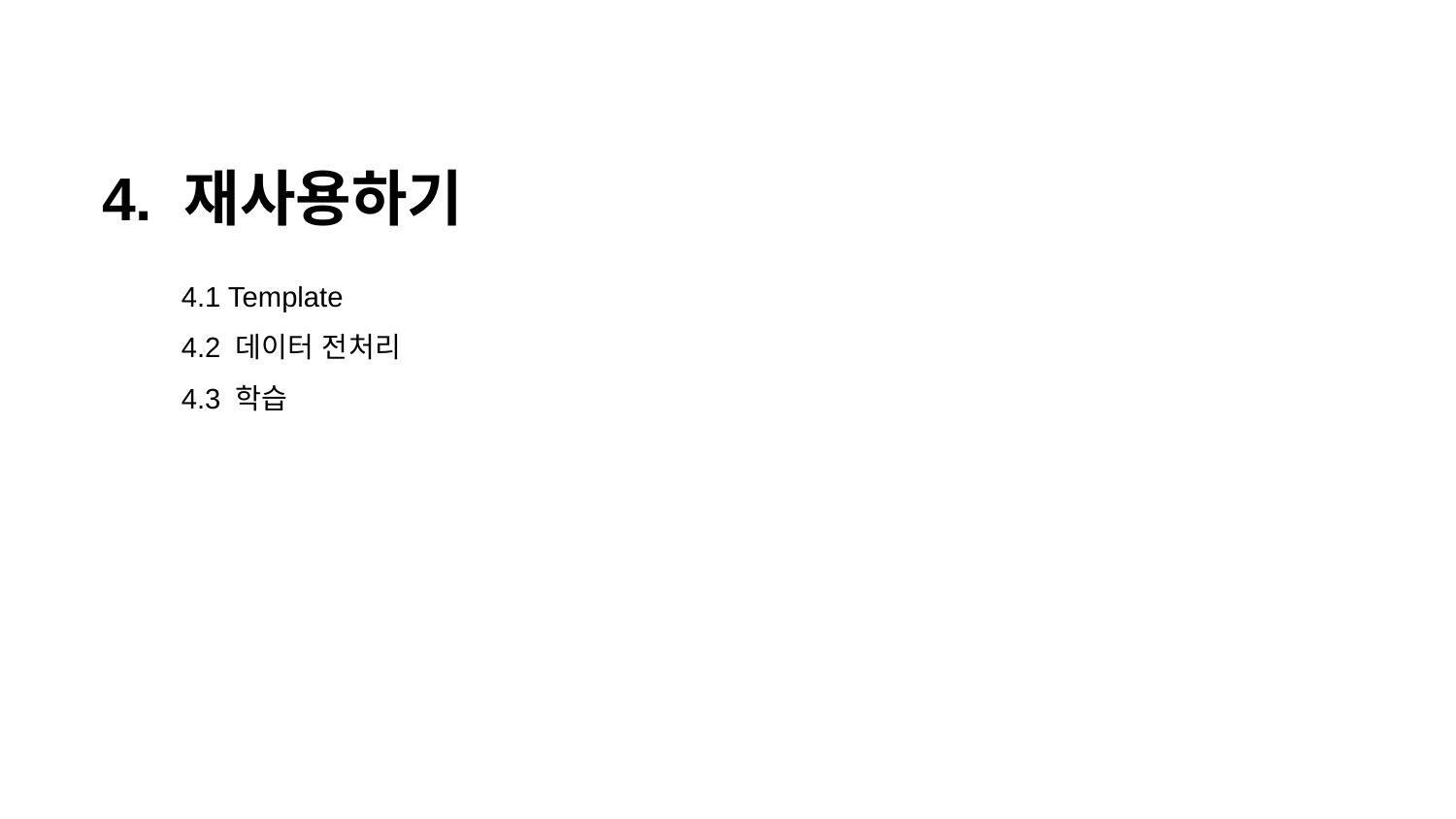

4. 재사용하기
 4.1 Template
 4.2 데이터 전처리
 4.3 학습